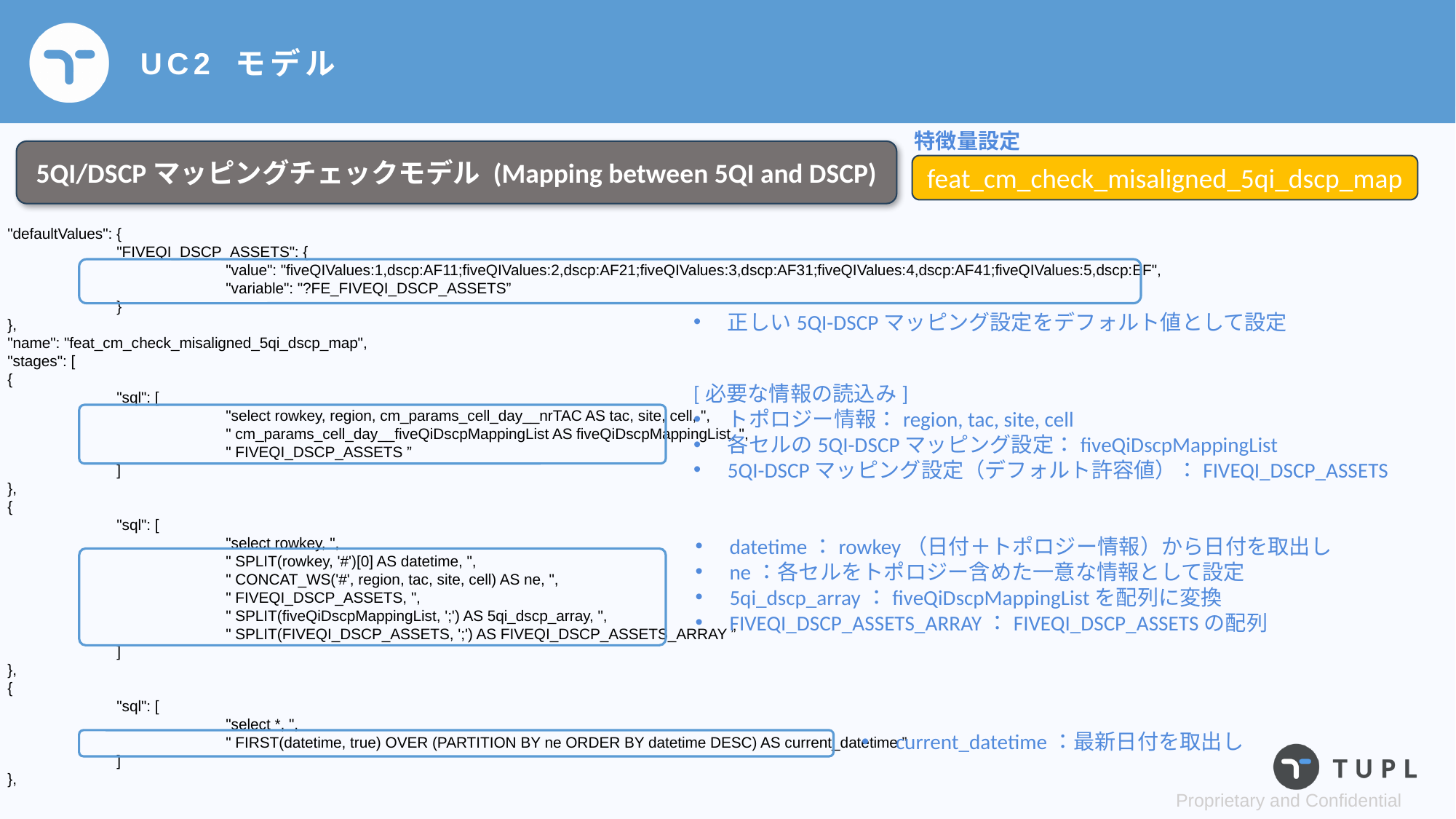

# UC2 モデル
特徴量設定
5QI/DSCPマッピングチェックモデル (Mapping between 5QI and DSCP)
feat_cm_check_misaligned_5qi_dscp_map
"defaultValues": {
	"FIVEQI_DSCP_ASSETS": {
		"value": "fiveQIValues:1,dscp:AF11;fiveQIValues:2,dscp:AF21;fiveQIValues:3,dscp:AF31;fiveQIValues:4,dscp:AF41;fiveQIValues:5,dscp:EF",
		"variable": "?FE_FIVEQI_DSCP_ASSETS”
	}
},
"name": "feat_cm_check_misaligned_5qi_dscp_map",
"stages": [
{
	"sql": [
		"select rowkey, region, cm_params_cell_day__nrTAC AS tac, site, cell, ",
		" cm_params_cell_day__fiveQiDscpMappingList AS fiveQiDscpMappingList, ",
		" FIVEQI_DSCP_ASSETS ”
	]
},
{
	"sql": [
		"select rowkey, ",
		" SPLIT(rowkey, '#')[0] AS datetime, ",
		" CONCAT_WS('#', region, tac, site, cell) AS ne, ",
		" FIVEQI_DSCP_ASSETS, ",
		" SPLIT(fiveQiDscpMappingList, ';') AS 5qi_dscp_array, ",
		" SPLIT(FIVEQI_DSCP_ASSETS, ';') AS FIVEQI_DSCP_ASSETS_ARRAY ”
	]
},
{
	"sql": [
		"select *, ",
		" FIRST(datetime, true) OVER (PARTITION BY ne ORDER BY datetime DESC) AS current_datetime ”
	]
},

正しい5QI-DSCPマッピング設定をデフォルト値として設定
[必要な情報の読込み]
トポロジー情報：region, tac, site, cell
各セルの5QI-DSCPマッピング設定：fiveQiDscpMappingList
5QI-DSCPマッピング設定（デフォルト許容値）：FIVEQI_DSCP_ASSETS

datetime：rowkey（日付＋トポロジー情報）から日付を取出し
ne：各セルをトポロジー含めた一意な情報として設定
5qi_dscp_array：fiveQiDscpMappingListを配列に変換
FIVEQI_DSCP_ASSETS_ARRAY：FIVEQI_DSCP_ASSETSの配列

current_datetime：最新日付を取出し